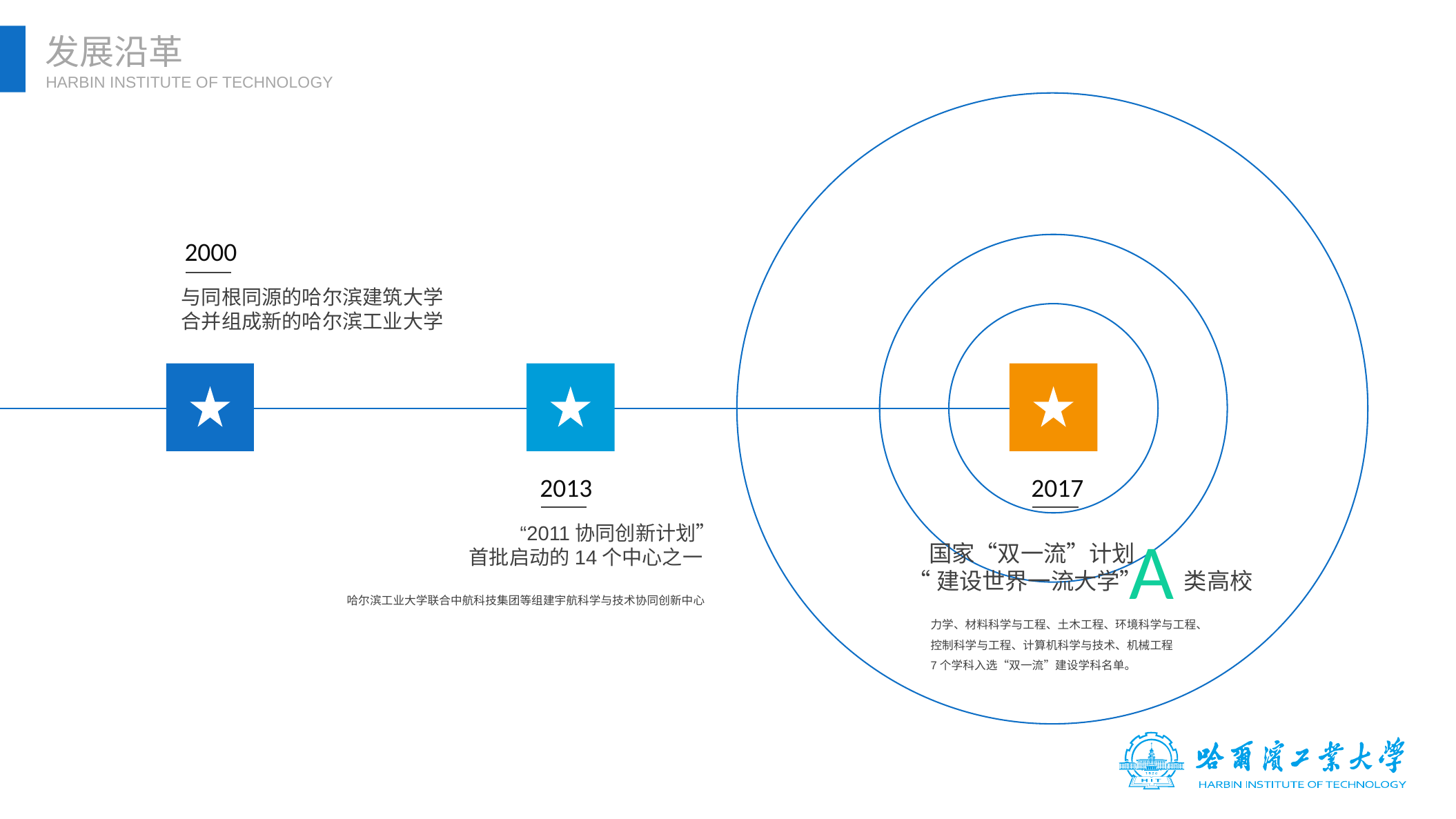

发展沿革
HARBIN INSTITUTE OF TECHNOLOGY

2000

与同根同源的哈尔滨建筑大学
合并组成新的哈尔滨工业大学

2013

“2011协同创新计划”
   首批启动的14个中心之一
哈尔滨工业大学联合中航科技集团等组建宇航科学与技术协同创新中心
2017

   国家“双一流”计划
“建设世界一流大学”        类高校
力学、材料科学与工程、土木工程、环境科学与工程、
控制科学与工程、计算机科学与技术、机械工程
7个学科入选“双一流”建设学科名单。
A